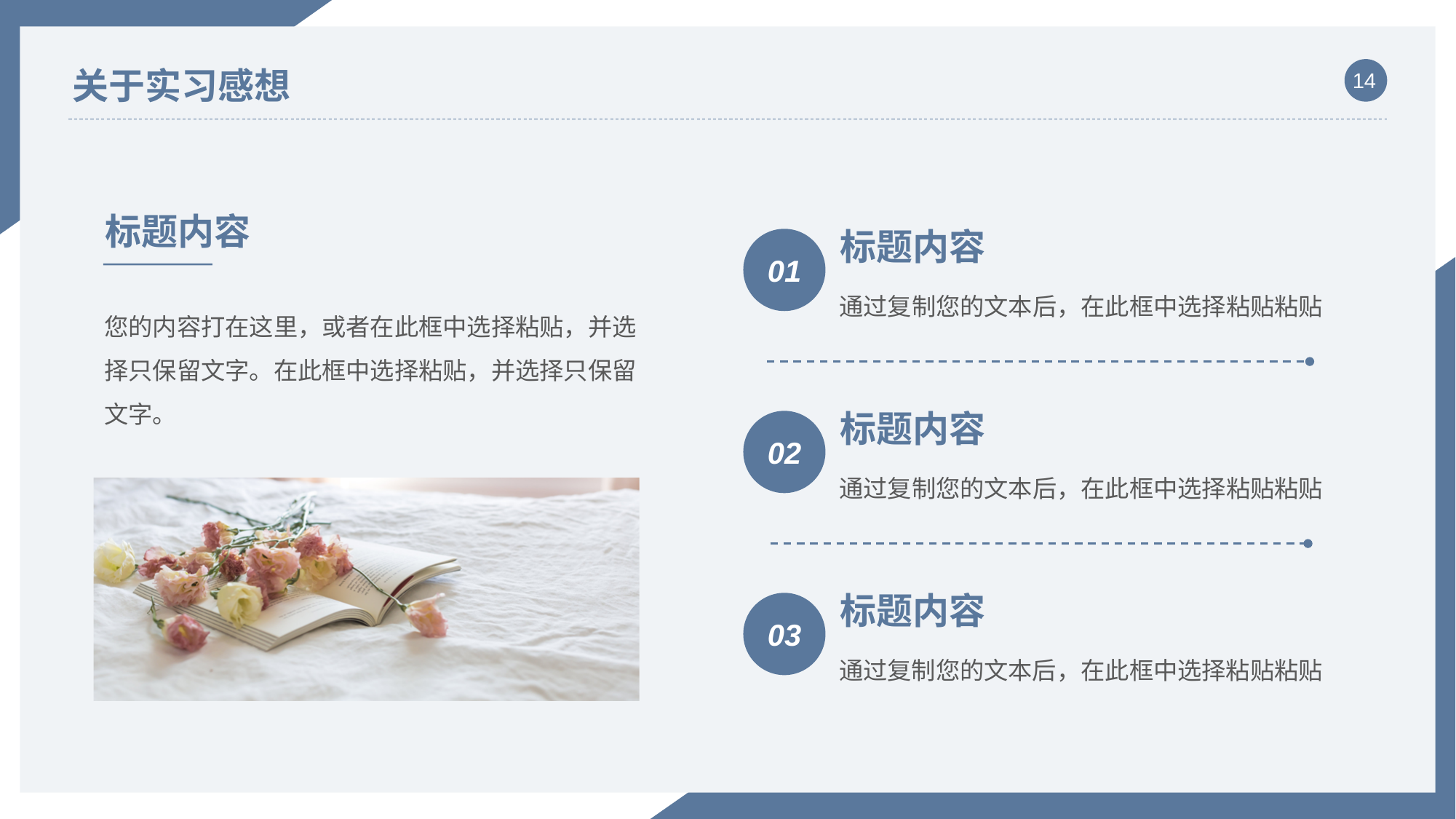

关于实习感想
标题内容

您的内容打在这里，或者在此框中选择粘贴，并选择只保留文字。在此框中选择粘贴，并选择只保留文字。

标题内容
通过复制您的文本后，在此框中选择粘贴粘贴
01
标题内容
通过复制您的文本后，在此框中选择粘贴粘贴
02
标题内容
通过复制您的文本后，在此框中选择粘贴粘贴
03